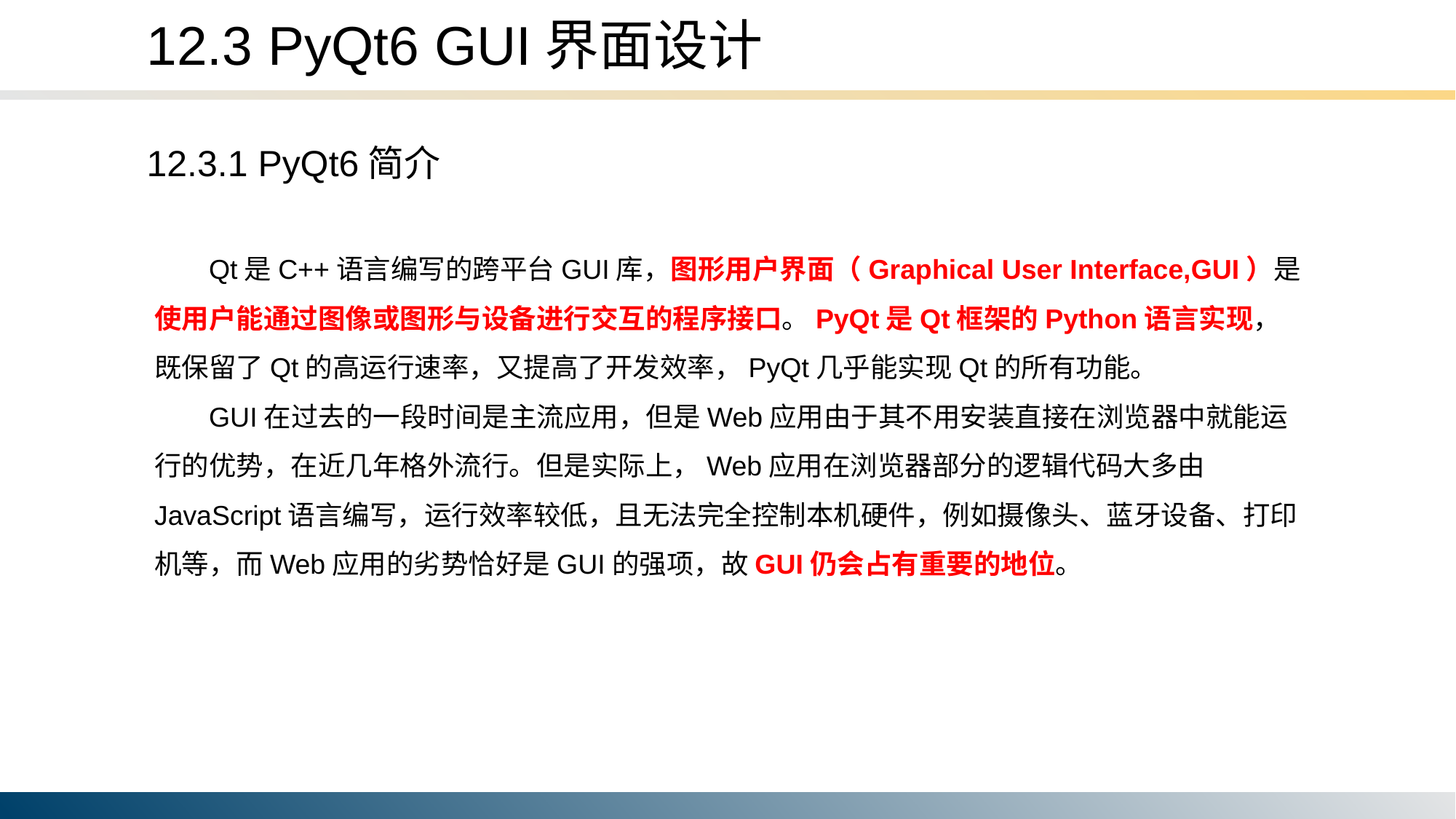

12.3 PyQt6 GUI界面设计
12.3.1 PyQt6简介
Qt是C++语言编写的跨平台GUI库，图形用户界面（Graphical User Interface,GUI）是使用户能通过图像或图形与设备进行交互的程序接口。PyQt是Qt框架的Python语言实现，既保留了Qt的高运行速率，又提高了开发效率，PyQt几乎能实现Qt的所有功能。
GUI在过去的一段时间是主流应用，但是Web应用由于其不用安装直接在浏览器中就能运行的优势，在近几年格外流行。但是实际上，Web应用在浏览器部分的逻辑代码大多由JavaScript语言编写，运行效率较低，且无法完全控制本机硬件，例如摄像头、蓝牙设备、打印机等，而Web应用的劣势恰好是GUI的强项，故GUI仍会占有重要的地位。